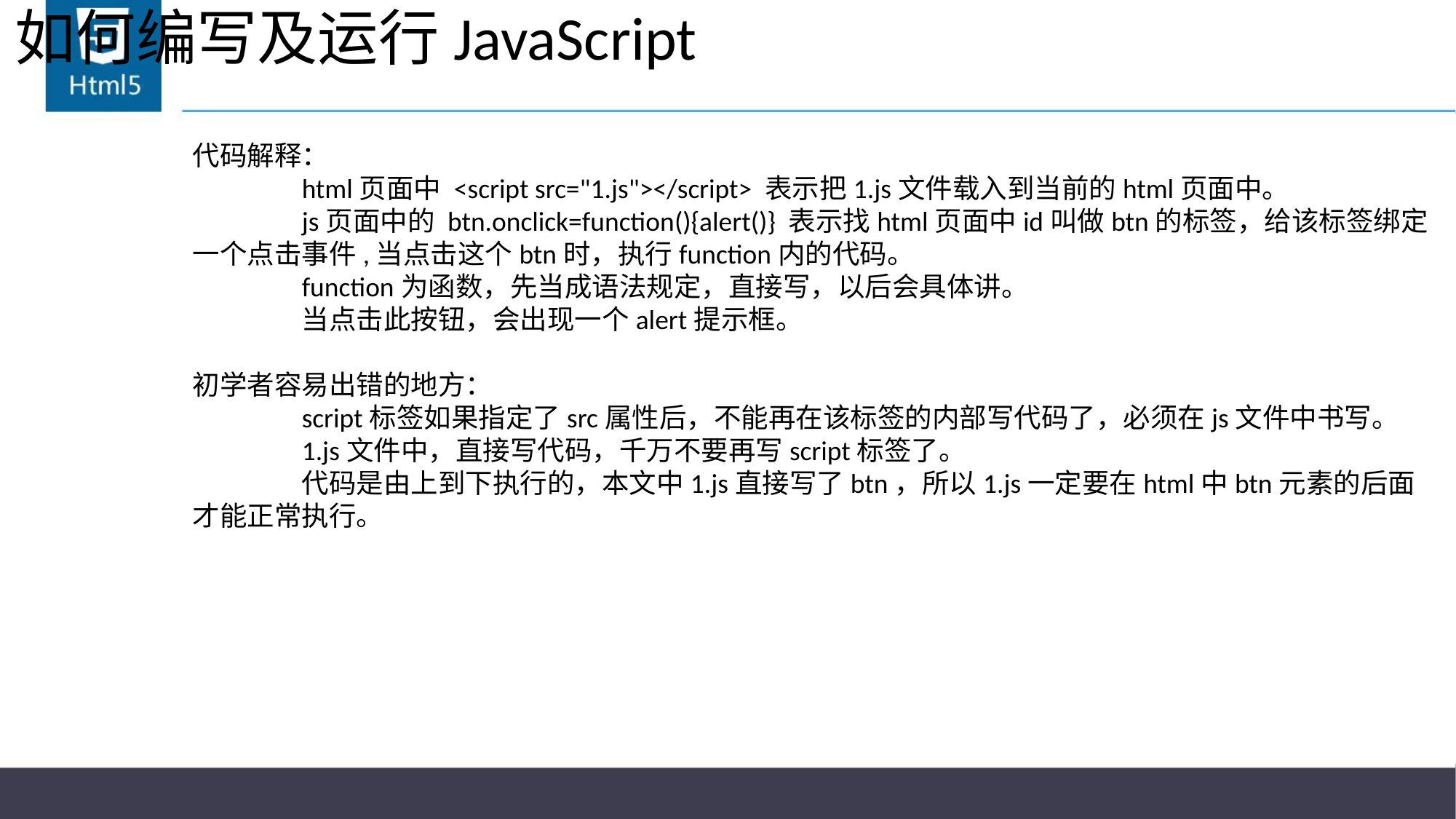

# 如何编写及运行JavaScript
代码解释：
	html页面中 <script src="1.js"></script> 表示把1.js文件载入到当前的html页面中。
	js页面中的 btn.onclick=function(){alert()} 表示找html页面中id叫做btn的标签，给该标签绑定一个点击事件,当点击这个btn时，执行function内的代码。
	function为函数，先当成语法规定，直接写，以后会具体讲。
	当点击此按钮，会出现一个alert提示框。

初学者容易出错的地方：
	script标签如果指定了src属性后，不能再在该标签的内部写代码了，必须在js文件中书写。	1.js文件中，直接写代码，千万不要再写script标签了。
	代码是由上到下执行的，本文中1.js直接写了btn，所以1.js一定要在html中btn元素的后面才能正常执行。